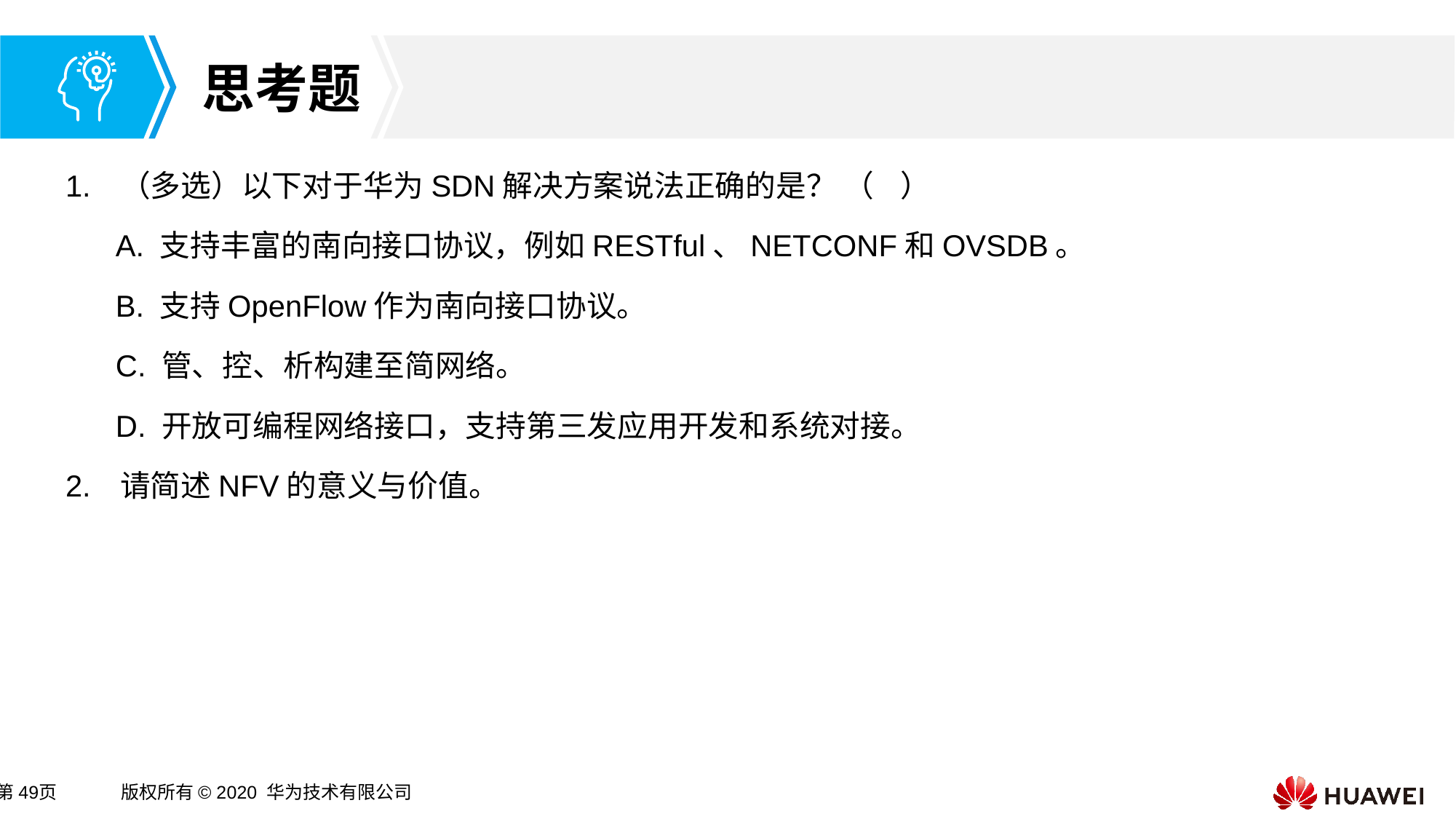

（多选）以下对于华为SDN解决方案说法正确的是？ （    ）
      A. 支持丰富的南向接口协议，例如RESTful、NETCONF和OVSDB。
      B. 支持OpenFlow作为南向接口协议。
      C. 管、控、析构建至简网络。
      D. 开放可编程网络接口，支持第三发应用开发和系统对接。
请简述NFV的意义与价值。